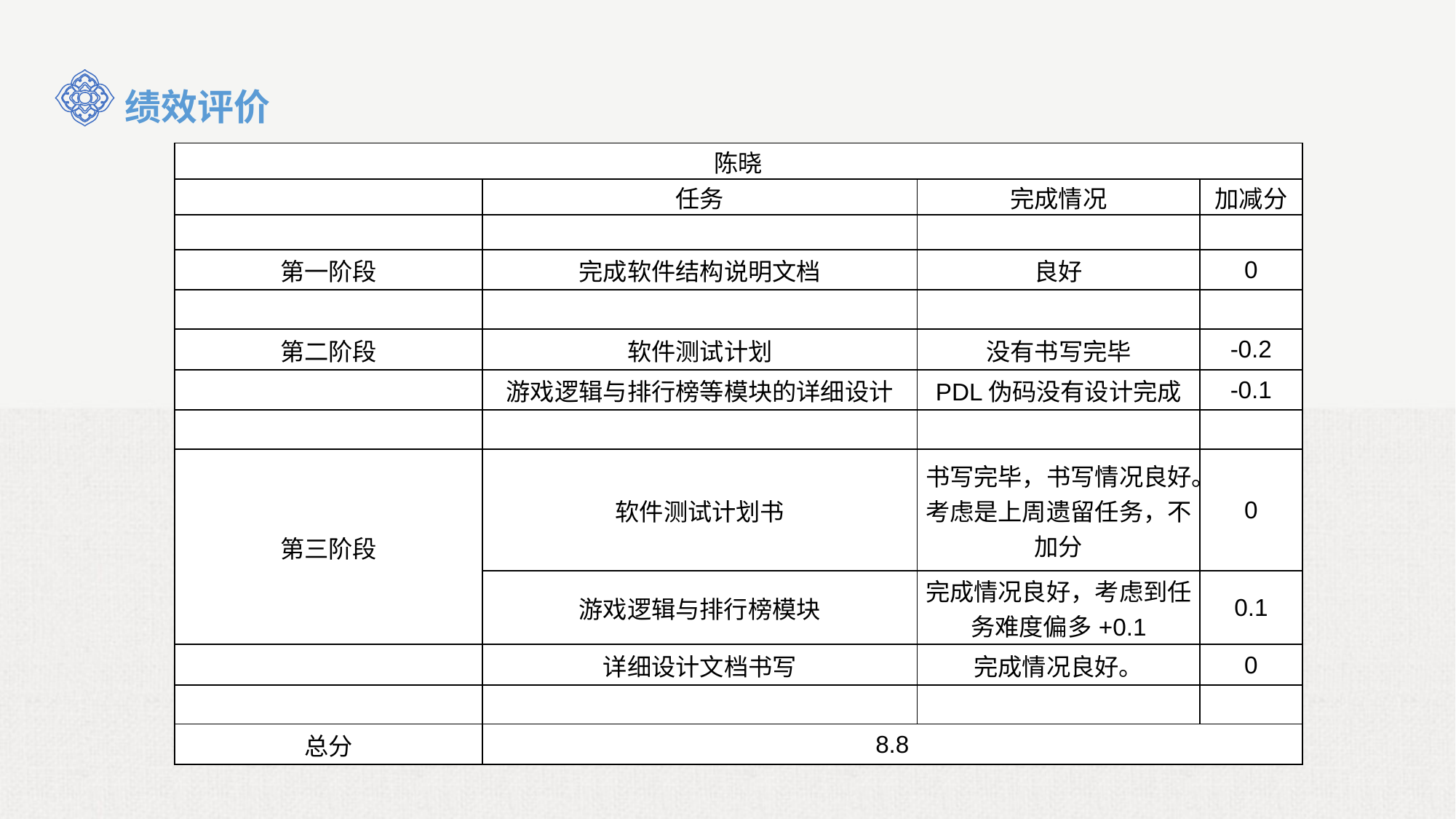

绩效评价

| 陈晓 |  |  |  |
| --- | --- | --- | --- |
|  | 任务 | 完成情况 | 加减分 |
|  |  |  |  |
| 第一阶段 | 完成软件结构说明文档 | 良好 | 0 |
|  |  |  |  |
| 第二阶段 | 软件测试计划 | 没有书写完毕 | -0.2 |
|  | 游戏逻辑与排行榜等模块的详细设计 | PDL伪码没有设计完成 | -0.1 |
|  |  |  |  |
| 第三阶段 | 软件测试计划书 | 书写完毕，书写情况良好。考虑是上周遗留任务，不加分 | 0 |
|  | 游戏逻辑与排行榜模块 | 完成情况良好，考虑到任务难度偏多+0.1 | 0.1 |
|  | 详细设计文档书写 | 完成情况良好。 | 0 |
|  |  |  |  |
| 总分 | 8.8 |  |  |